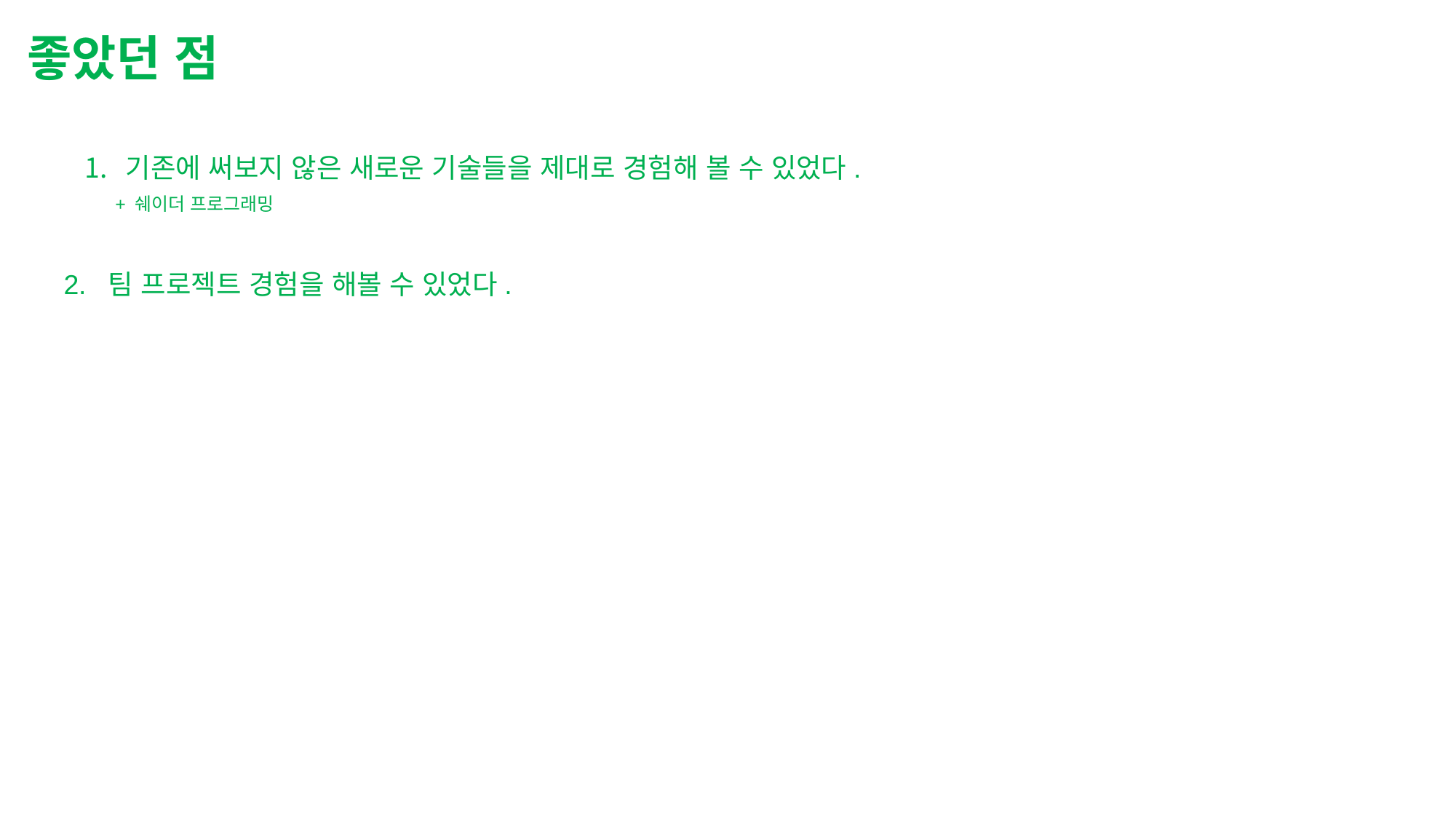

좋았던 점
기존에 써보지 않은 새로운 기술들을 제대로 경험해 볼 수 있었다.
    + 쉐이더 프로그래밍
2.  팀 프로젝트 경험을 해볼 수 있었다.